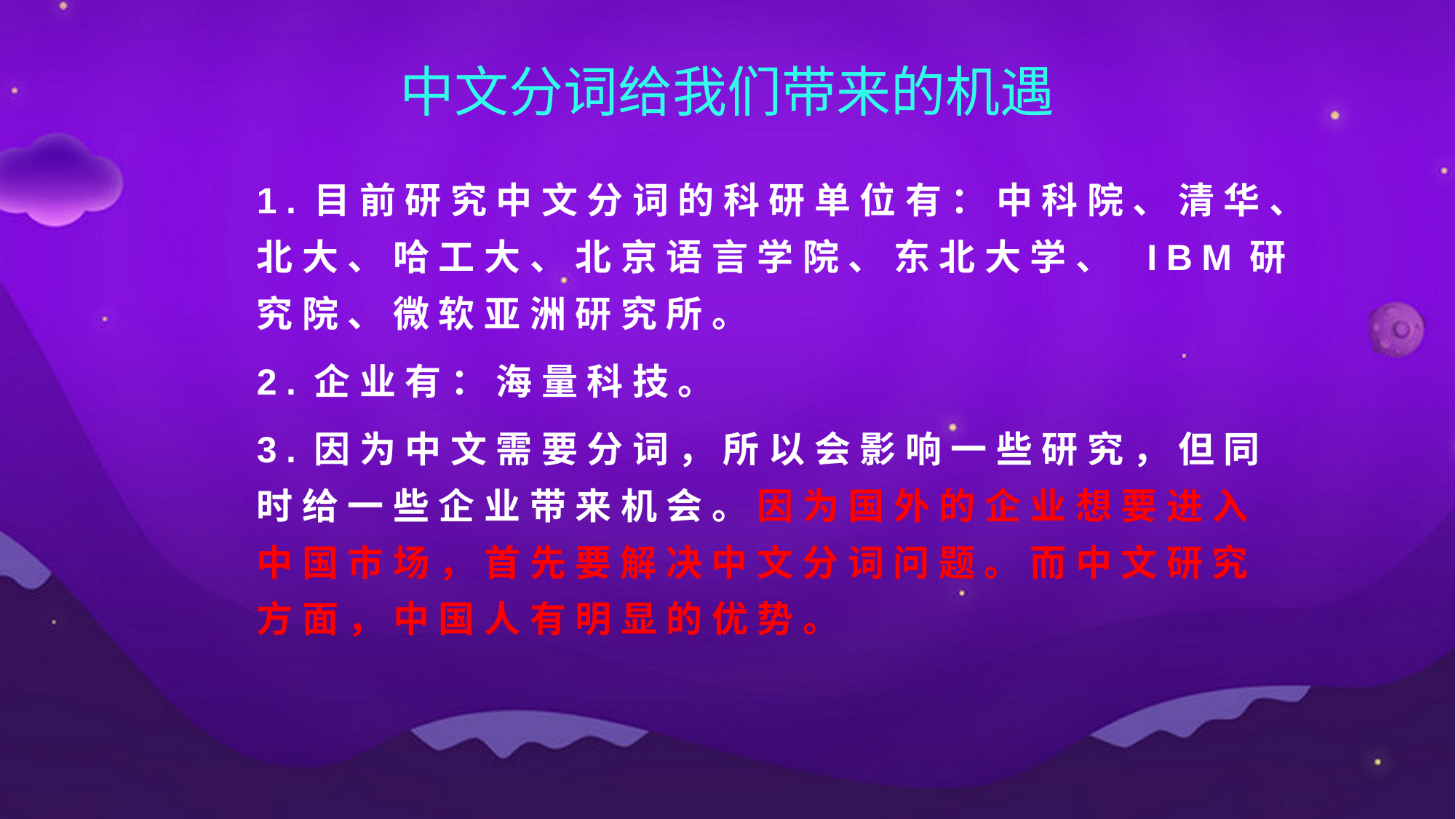

中文分词给我们带来的机遇
1.目前研究中文分词的科研单位有：中科院、清华、北大、哈工大、北京语言学院、东北大学、 IBM研究院、微软亚洲研究所。
2.企业有：海量科技。
3.因为中文需要分词，所以会影响一些研究，但同时给一些企业带来机会。因为国外的企业想要进入中国市场，首先要解决中文分词问题。而中文研究方面，中国人有明显的优势。